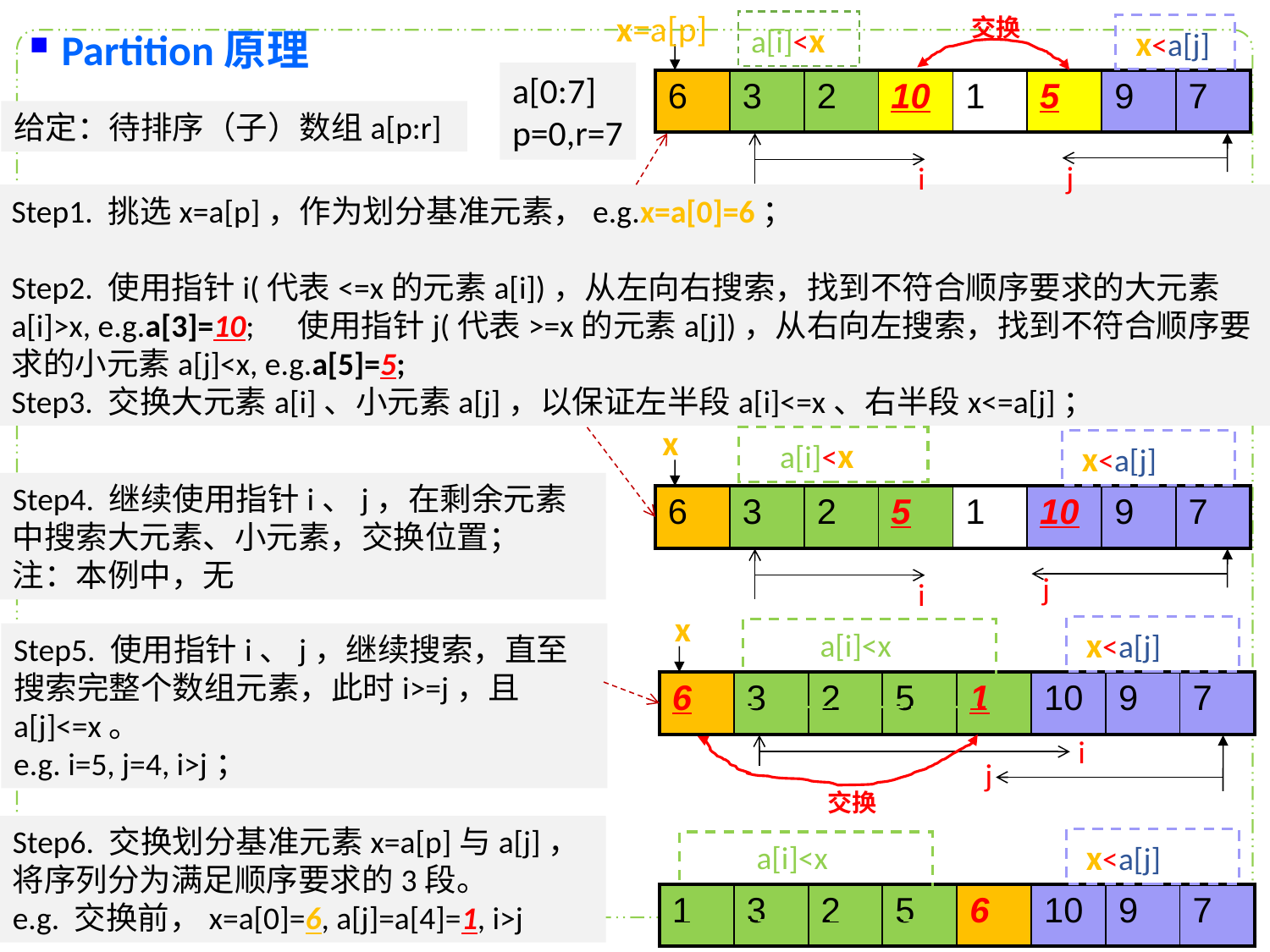

x=a[p]
交换
Partition原理
a[i]<x
 x<a[j]

a[0:7]
p=0,r=7
| 6 | 3 | 2 | 10 | 1 | 5 | 9 | 7 |
| --- | --- | --- | --- | --- | --- | --- | --- |
给定：待排序（子）数组a[p:r]

j
i
Step1. 挑选x=a[p]，作为划分基准元素，e.g.x=a[0]=6；

Step2. 使用指针i(代表<=x的元素a[i])，从左向右搜索，找到不符合顺序要求的大元素a[i]>x, e.g.a[3]=10;     使用指针j(代表>=x的元素a[j])，从右向左搜索，找到不符合顺序要求的小元素a[j]<x, e.g.a[5]=5;
Step3. 交换大元素a[i]、小元素a[j]，以保证左半段a[i]<=x、右半段x<=a[j]；
  x
    a[i]<x
 x<a[j]

Step4. 继续使用指针i、j，在剩余元素中搜索大元素、小元素，交换位置；
注：本例中，无
| 6 | 3 | 2 | 5 | 1 | 10 | 9 | 7 |
| --- | --- | --- | --- | --- | --- | --- | --- |

j
i
  x
 x<a[j]
         a[i]<x
Step5. 使用指针i、j，继续搜索，直至搜索完整个数组元素，此时i>=j，且a[j]<=x。
e.g. i=5, j=4, i>j；

| 6 | 3 | 2 | 5 | 1 | 10 | 9 | 7 |
| --- | --- | --- | --- | --- | --- | --- | --- |
i

j
交换
Step6. 交换划分基准元素x=a[p]与a[j]，将序列分为满足顺序要求的3段。
e.g. 交换前，x=a[0]=6, a[j]=a[4]=1, i>j
 x<a[j]
         a[i]<x
| 1 | 3 | 2 | 5 | 6 | 10 | 9 | 7 |
| --- | --- | --- | --- | --- | --- | --- | --- |

2021/10/10
86